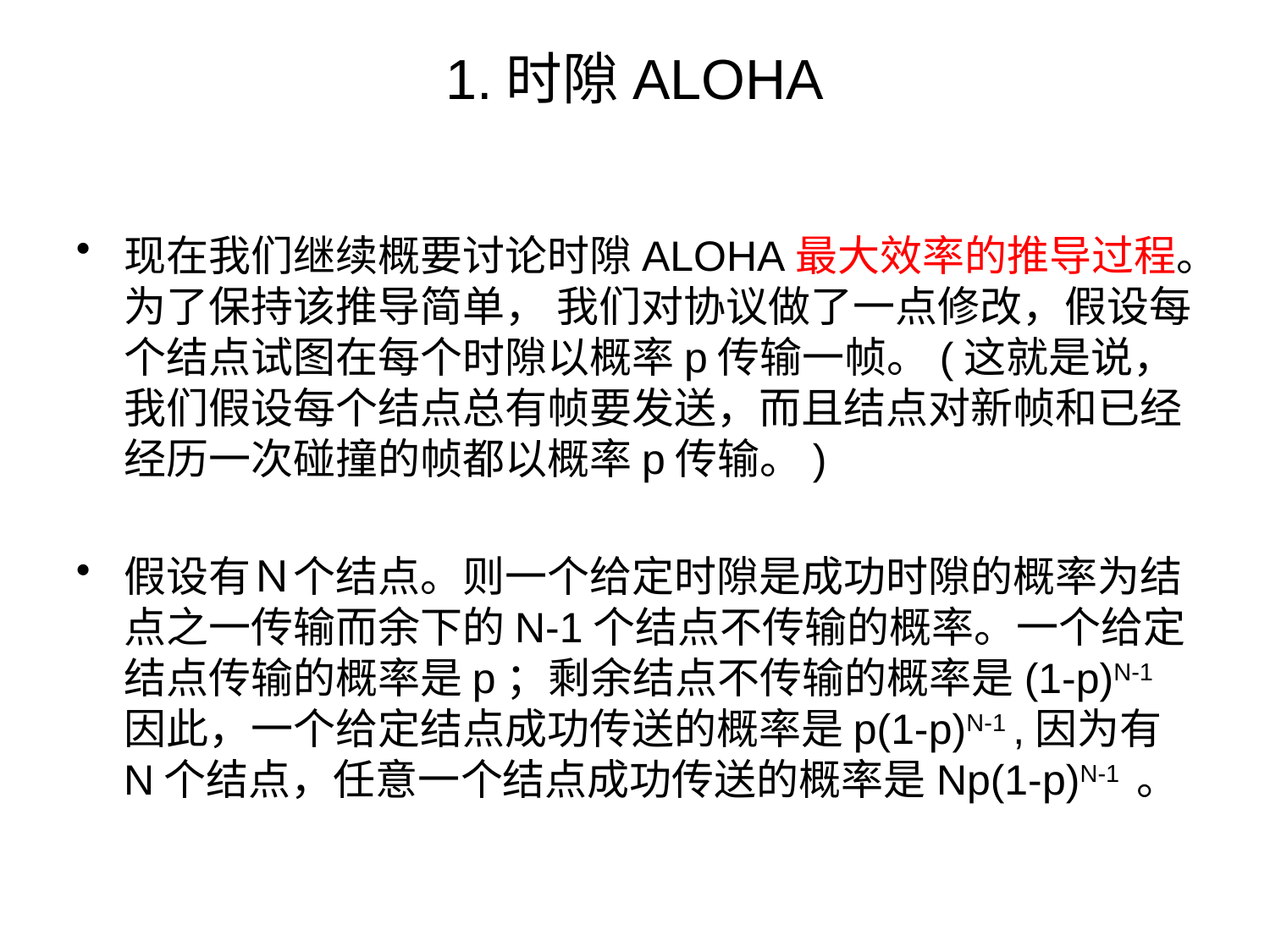

# 1.时隙ALOHA
现在我们继续概要讨论时隙ALOHA最大效率的推导过程。为了保持该推导简单， 我们对协议做了一点修改，假设每个结点试图在每个时隙以概率p传输一帧。(这就是说，我们假设每个结点总有帧要发送，而且结点对新帧和已经经历一次碰撞的帧都以概率p传输。)

假设有Ｎ个结点。则一个给定时隙是成功时隙的概率为结点之一传输而余下的N-1个结点不传输的概率。一个给定结点传输的概率是p；剩余结点不传输的概率是(1-p)N-1因此，一个给定结点成功传送的概率是p(1-p)N-1 ,因为有N个结点，任意一个结点成功传送的概率是Np(1-p)N-1 。